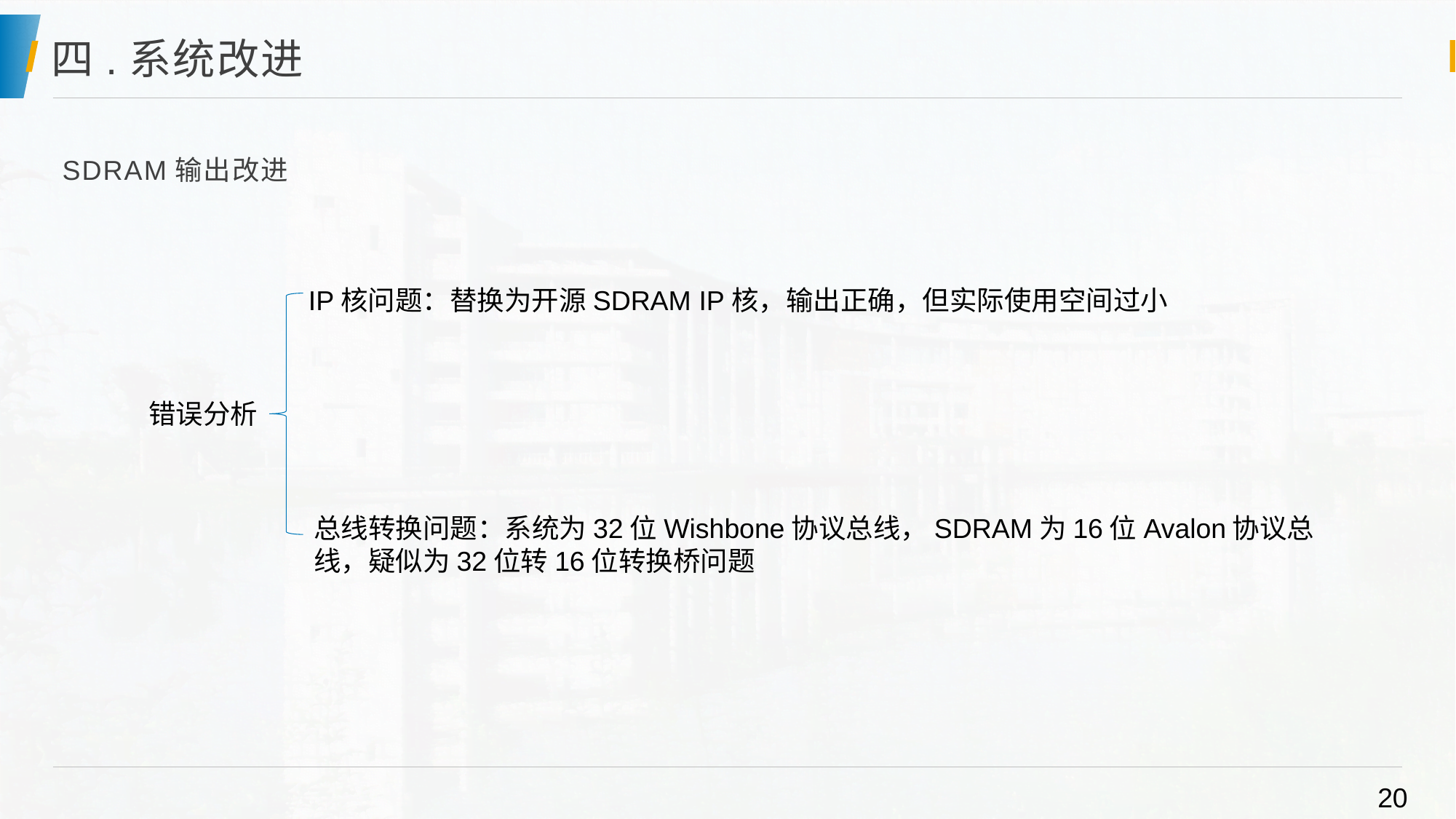

# 四.系统改进
SDRAM输出改进
IP核问题：替换为开源SDRAM IP核，输出正确，但实际使用空间过小

错误分析
总线转换问题：系统为32位Wishbone协议总线，SDRAM为16位Avalon协议总线，疑似为32位转16位转换桥问题
20